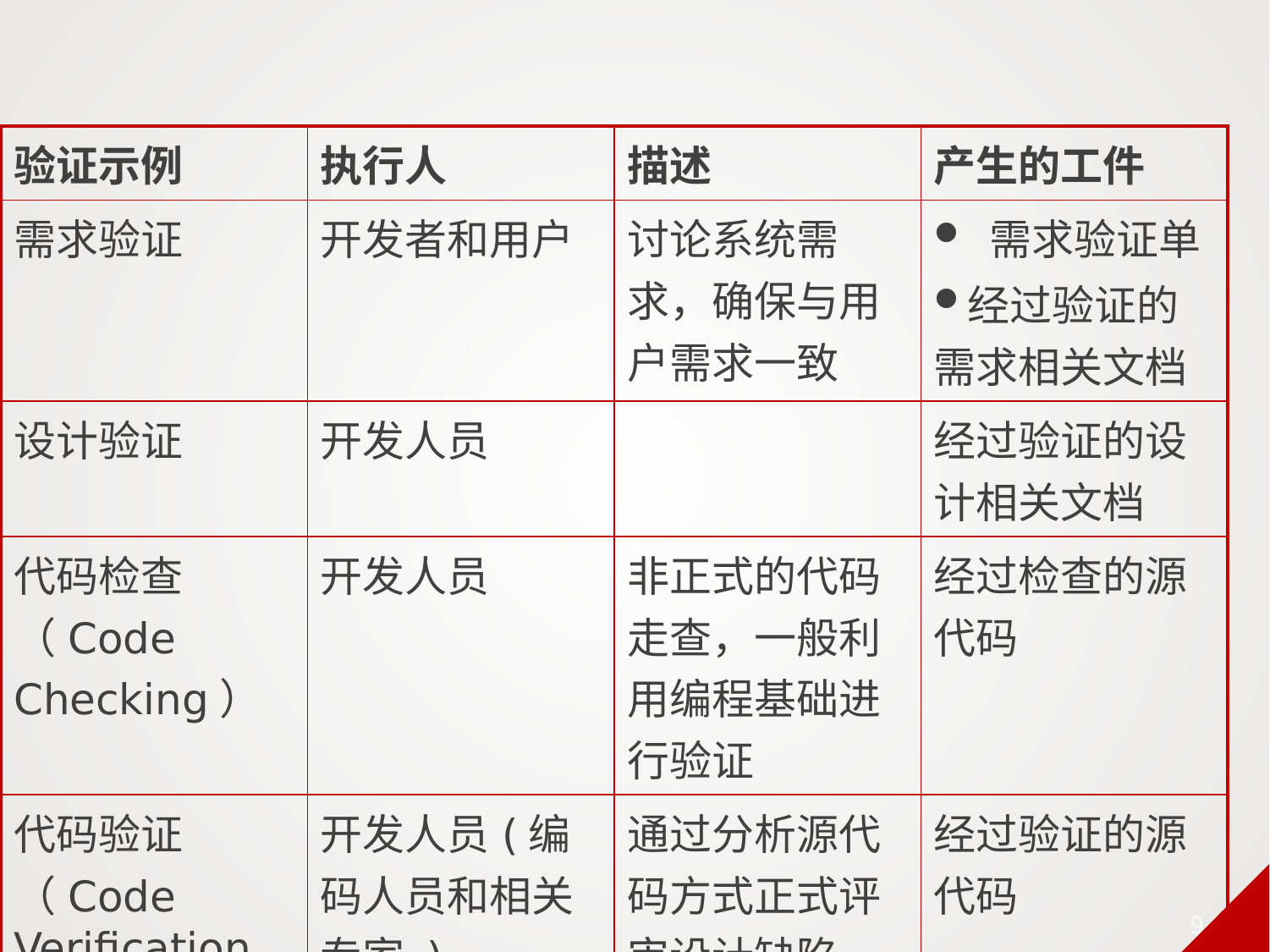

| 验证示例 | 执行人 | 描述 | 产生的工件 |
| --- | --- | --- | --- |
| 需求验证 | 开发者和用户 | 讨论系统需求，确保与用户需求一致 | 需求验证单 经过验证的需求相关文档 |
| 设计验证 | 开发人员 |  | 经过验证的设计相关文档 |
| 代码检查 （Code Checking） | 开发人员 | 非正式的代码走查，一般利用编程基础进行验证 | 经过检查的源代码 |
| 代码验证（Code Verification ） | 开发人员(编码人员和相关专家 ) | 通过分析源代码方式正式评审设计缺陷 | 经过验证的源代码 |